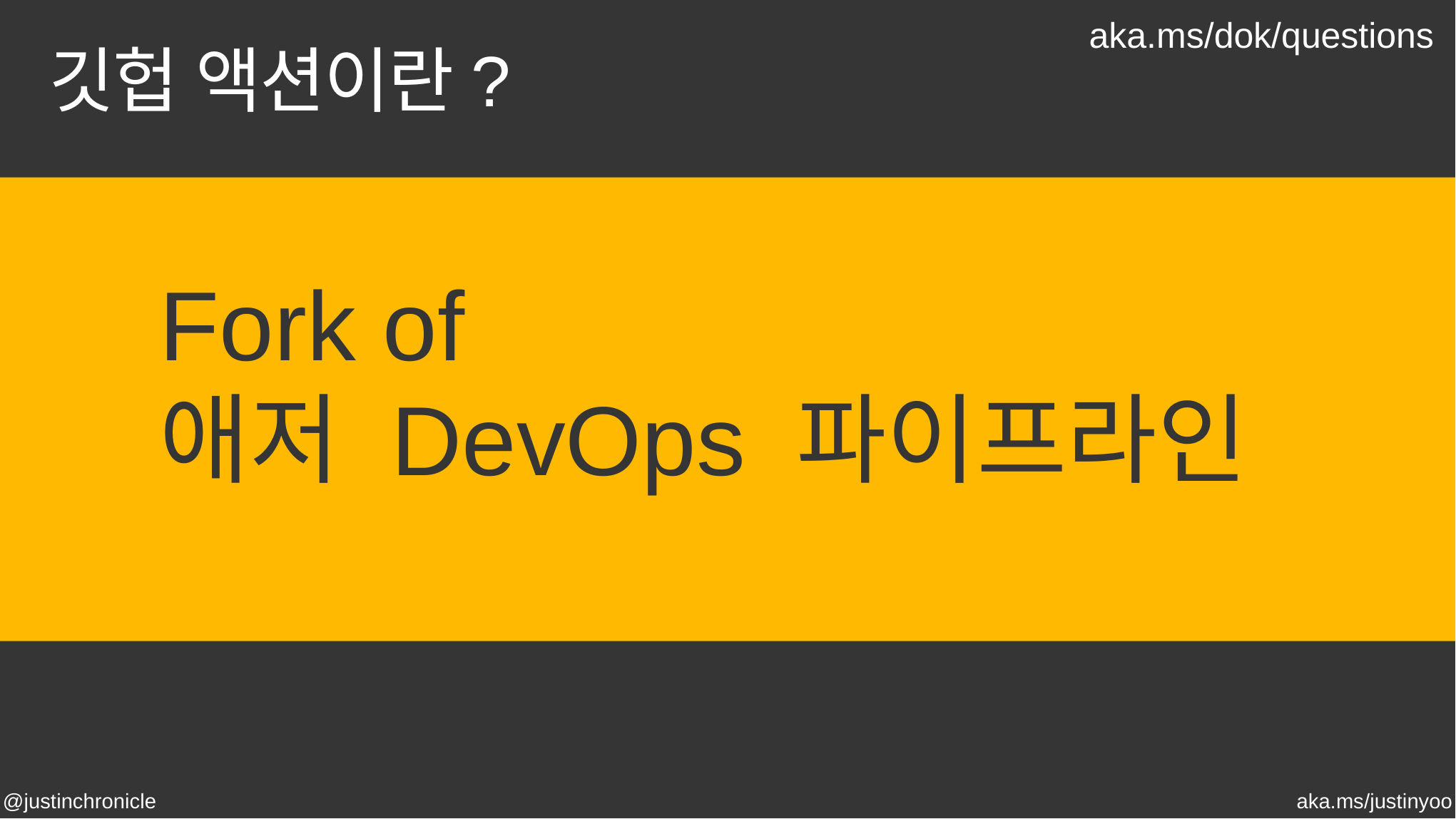

aka.ms/dok/questions
# 깃헙 액션이란?

Fork of
애저 DevOps 파이프라인